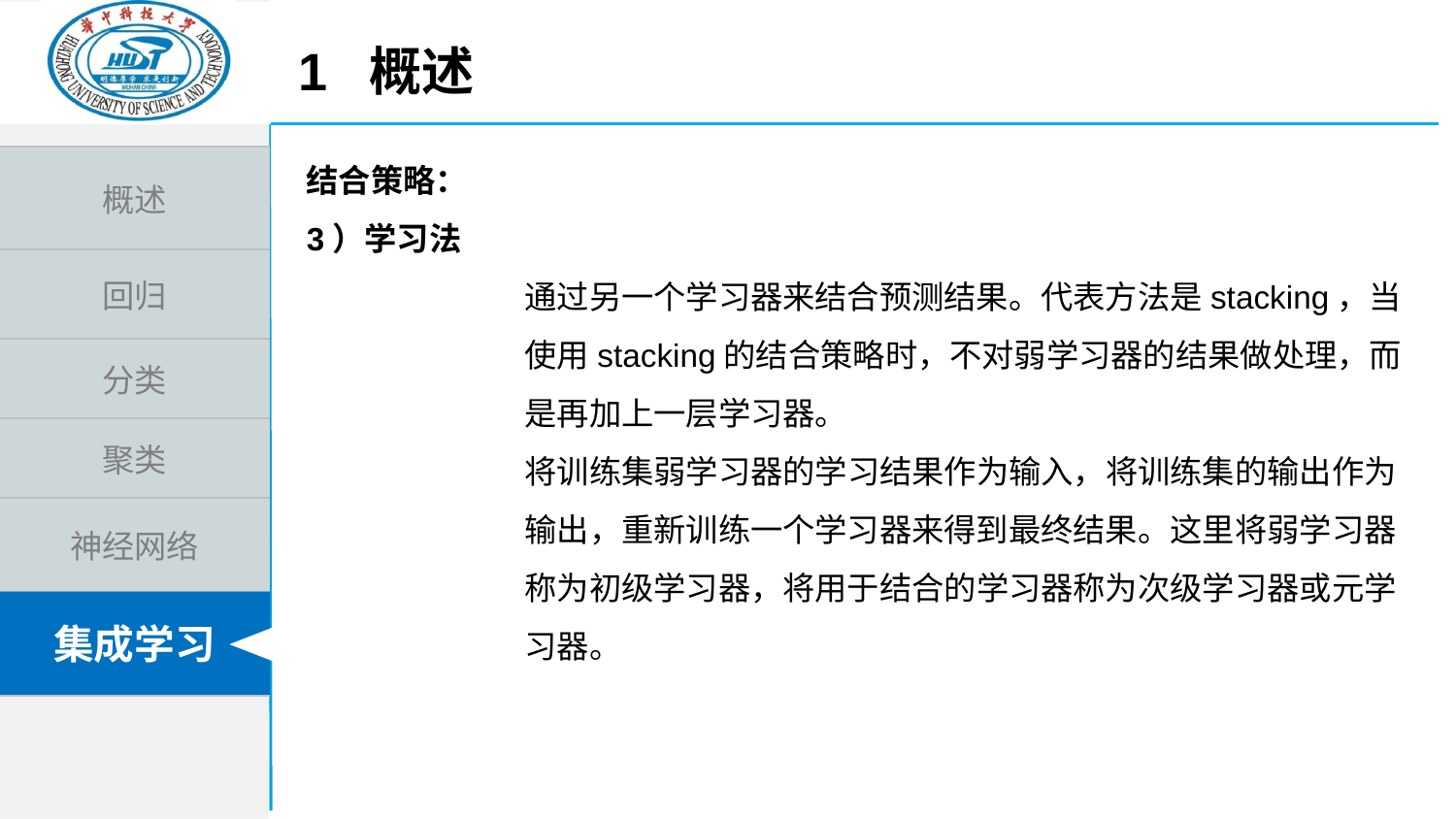

1  概述

结合策略：
3）学习法
通过另一个学习器来结合预测结果。代表方法是stacking，当使用stacking的结合策略时，不对弱学习器的结果做处理，而是再加上一层学习器。
将训练集弱学习器的学习结果作为输入，将训练集的输出作为输出，重新训练一个学习器来得到最终结果。这里将弱学习器称为初级学习器，将用于结合的学习器称为次级学习器或元学习器。